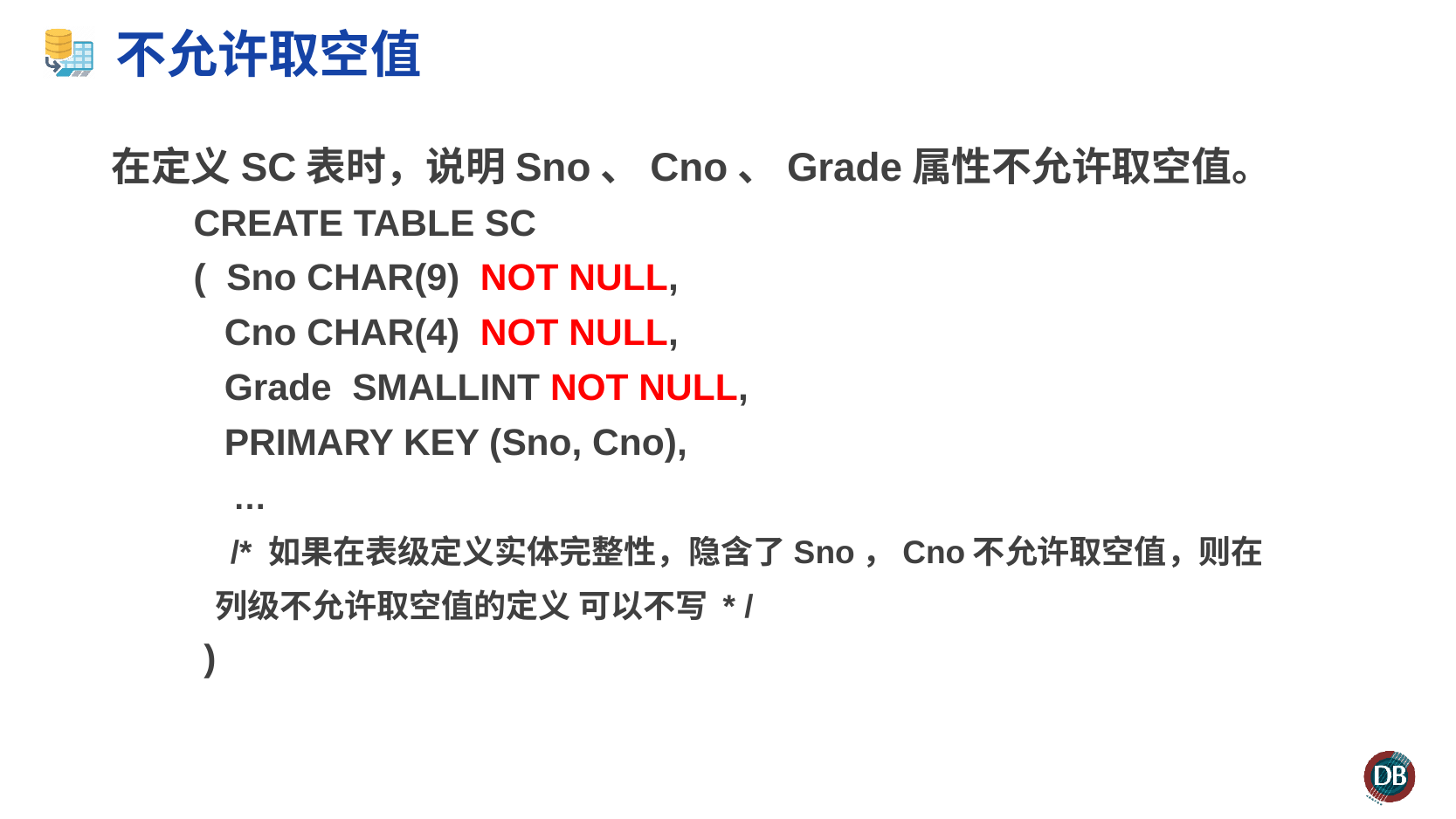

# 不允许取空值
在定义SC表时，说明Sno、Cno、Grade属性不允许取空值。
        CREATE TABLE SC
        (  Sno CHAR(9)  NOT NULL,
           Cno CHAR(4)  NOT NULL,
           Grade  SMALLINT NOT NULL,
           PRIMARY KEY (Sno, Cno),
             …
              /* 如果在表级定义实体完整性，隐含了Sno，Cno不允许取空值，则在
             列级不允许取空值的定义 可以不写 * /
         )